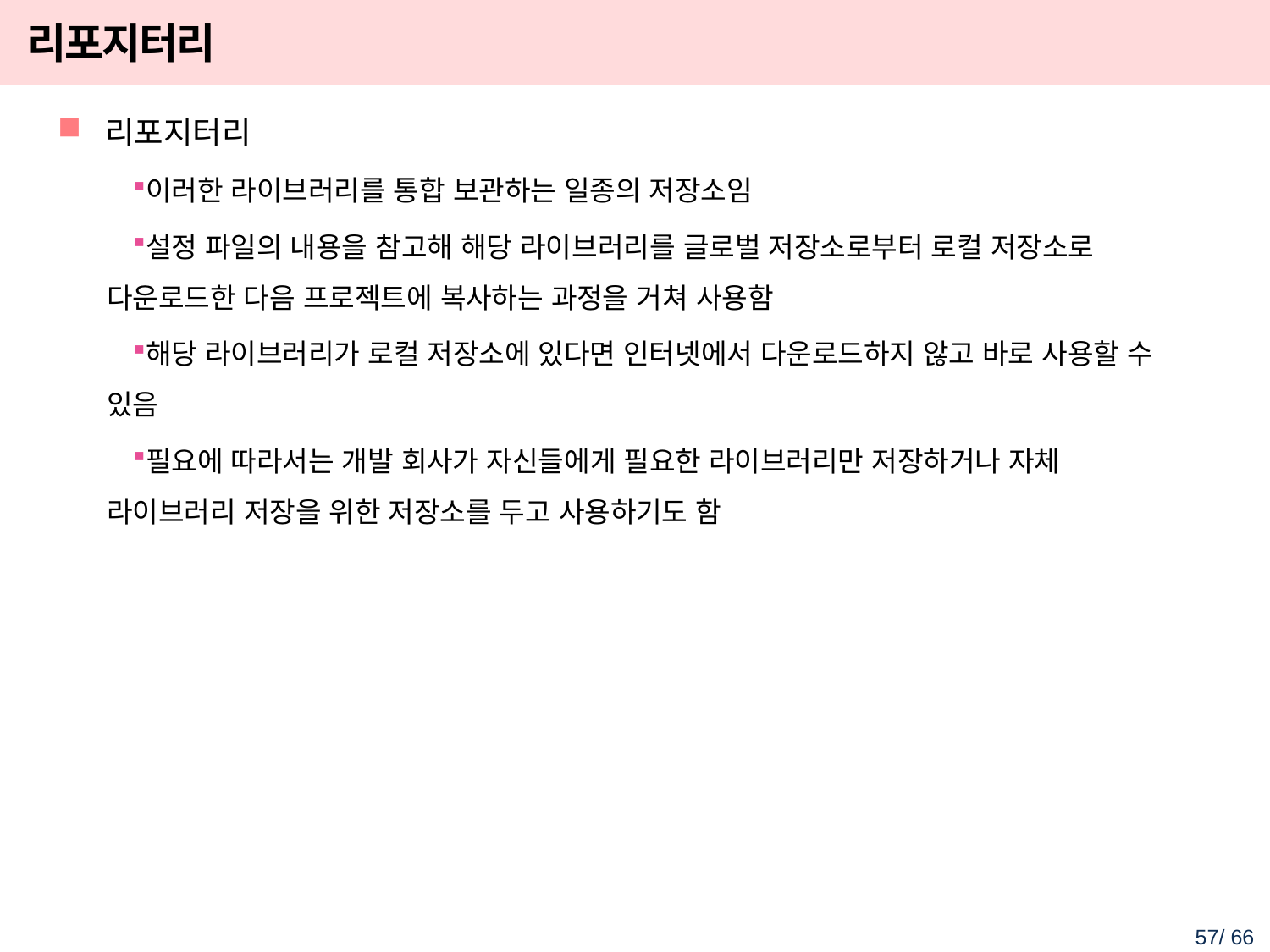

# 리포지터리
리포지터리
이러한 라이브러리를 통합 보관하는 일종의 저장소임
설정 파일의 내용을 참고해 해당 라이브러리를 글로벌 저장소로부터 로컬 저장소로 다운로드한 다음 프로젝트에 복사하는 과정을 거쳐 사용함
해당 라이브러리가 로컬 저장소에 있다면 인터넷에서 다운로드하지 않고 바로 사용할 수 있음
필요에 따라서는 개발 회사가 자신들에게 필요한 라이브러리만 저장하거나 자체 라이브러리 저장을 위한 저장소를 두고 사용하기도 함